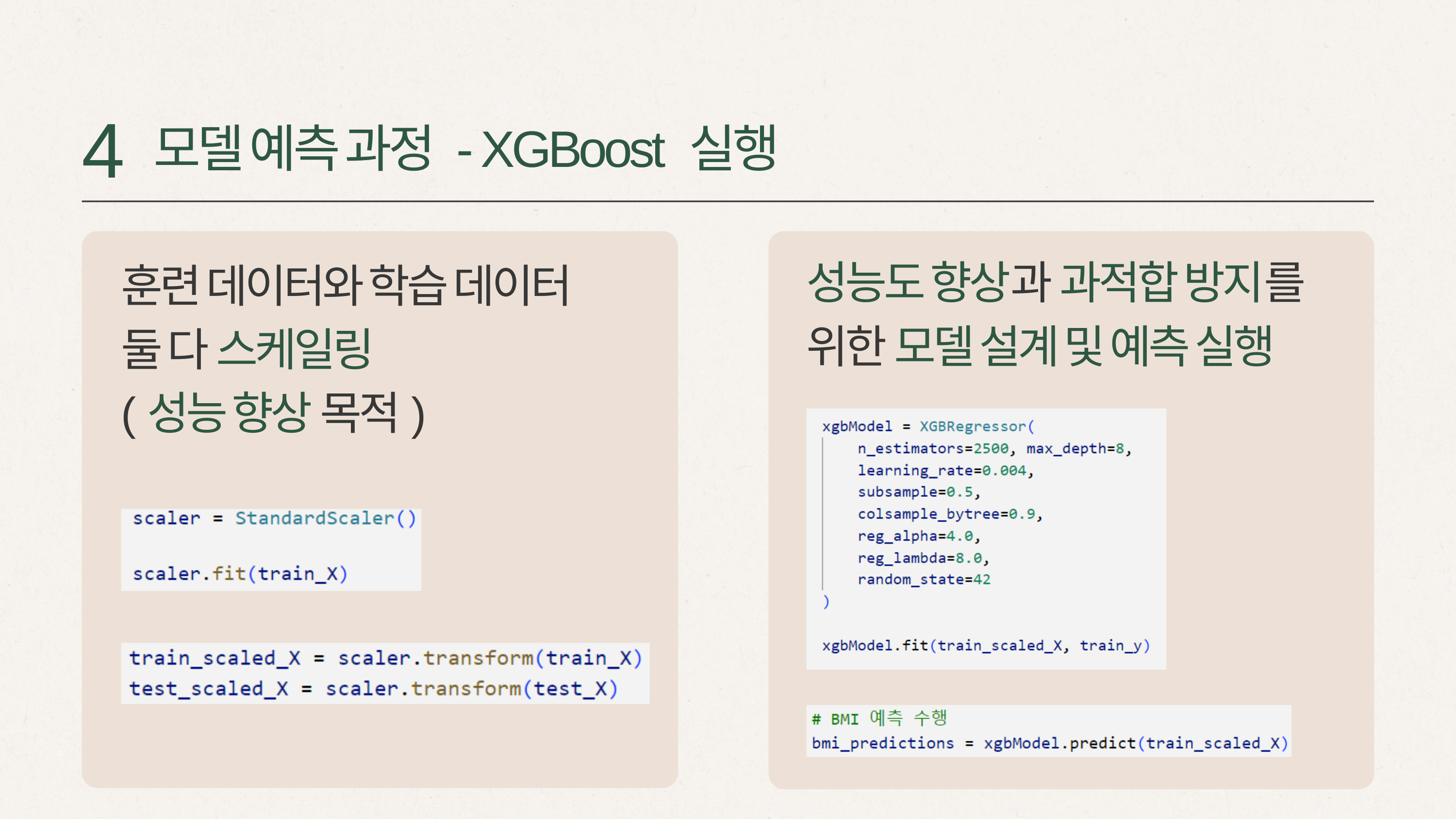

4
모델 예측 과정 - XGBoost 실행

성능도 향상과 과적합 방지를 위한 모델 설계 및 예측 실행
훈련 데이터와 학습 데이터
둘 다 스케일링
(성능 향상 목적)